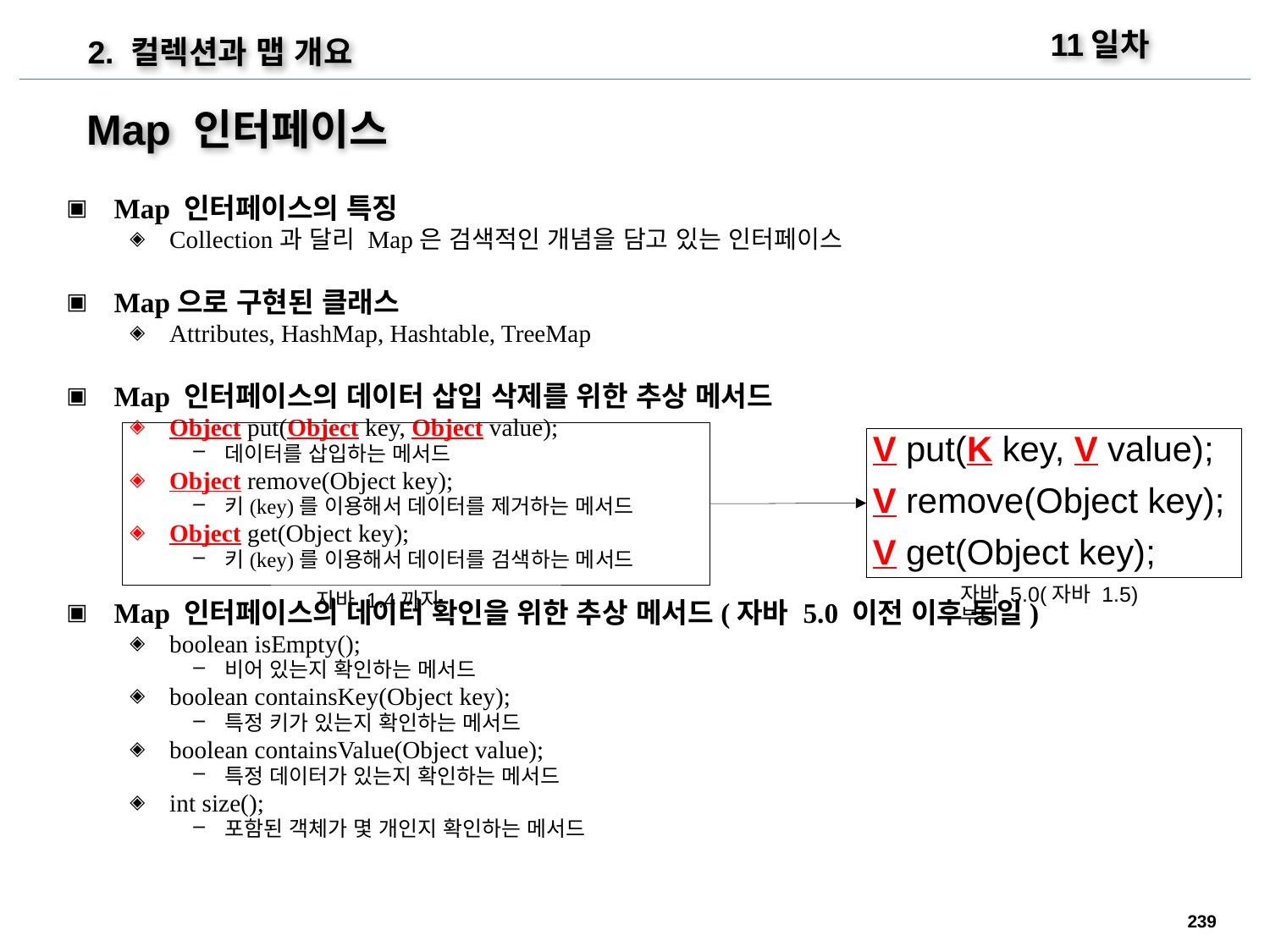

11일차
2. 컬렉션과 맵 개요
Map 인터페이스
Map 인터페이스의 특징
Collection과 달리 Map은 검색적인 개념을 담고 있는 인터페이스

Map으로 구현된 클래스
Attributes, HashMap, Hashtable, TreeMap

Map 인터페이스의 데이터 삽입 삭제를 위한 추상 메서드
Object put(Object key, Object value);
데이터를 삽입하는 메서드
Object remove(Object key);
키(key)를 이용해서 데이터를 제거하는 메서드
Object get(Object key);
키(key)를 이용해서 데이터를 검색하는 메서드

Map 인터페이스의 데이터 확인을 위한 추상 메서드(자바 5.0 이전 이후 동일)
boolean isEmpty();
비어 있는지 확인하는 메서드
boolean containsKey(Object key);
특정 키가 있는지 확인하는 메서드
boolean containsValue(Object value);
특정 데이터가 있는지 확인하는 메서드
int size();
포함된 객체가 몇 개인지 확인하는 메서드

V put(K key, V value);
V remove(Object key);
V get(Object key);
자바 5.0(자바 1.5)부터
자바 1.4까지